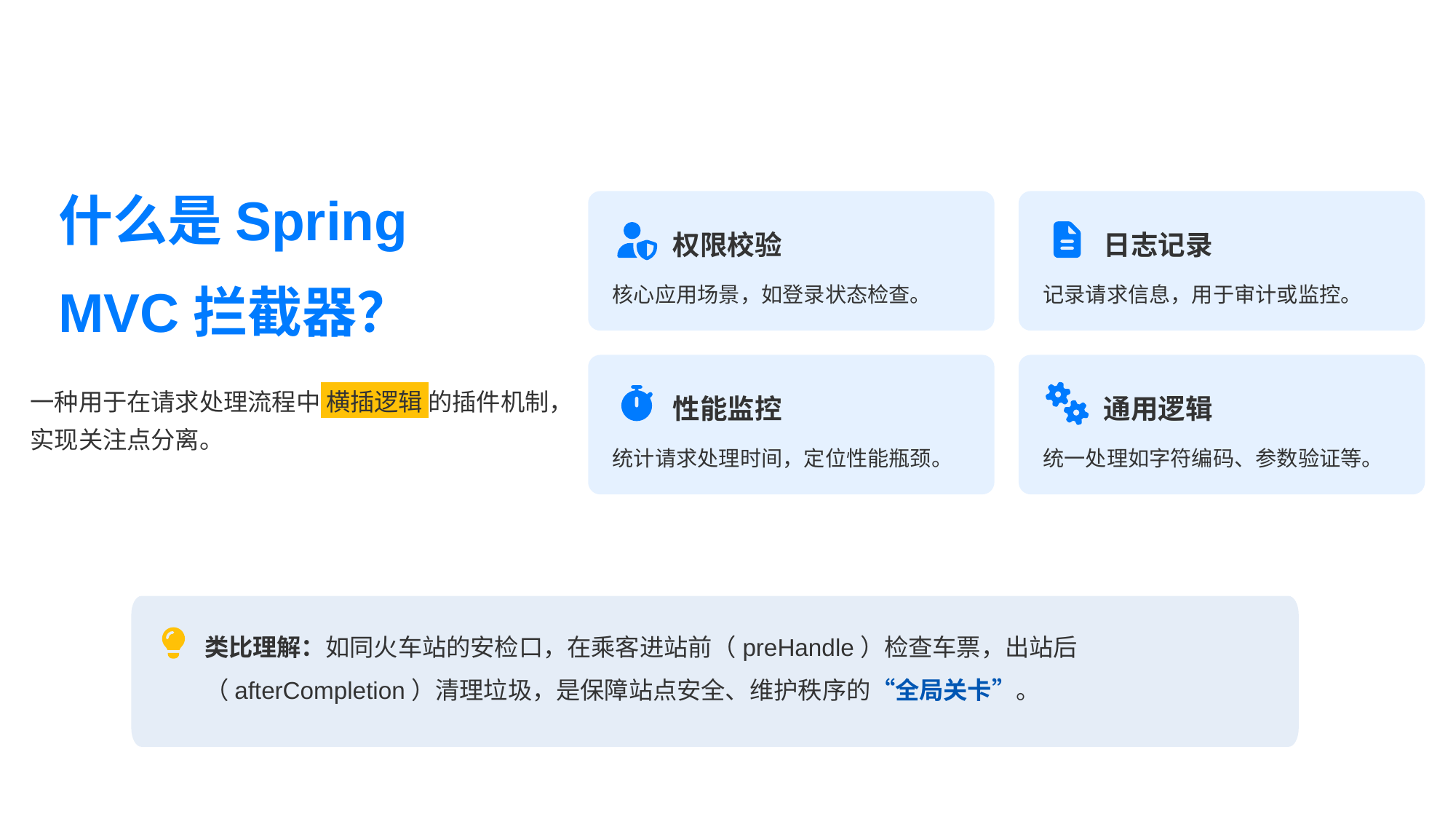

什么是Spring MVC拦截器？

权限校验
日志记录

核心应用场景，如登录状态检查。
记录请求信息，用于审计或监控。

一种用于在请求处理流程中 横插逻辑 的插件机制，实现关注点分离。
性能监控
通用逻辑

统计请求处理时间，定位性能瓶颈。
统一处理如字符编码、参数验证等。

类比理解：如同火车站的安检口，在乘客进站前（preHandle）检查车票，出站后（afterCompletion）清理垃圾，是保障站点安全、维护秩序的“全局关卡”。